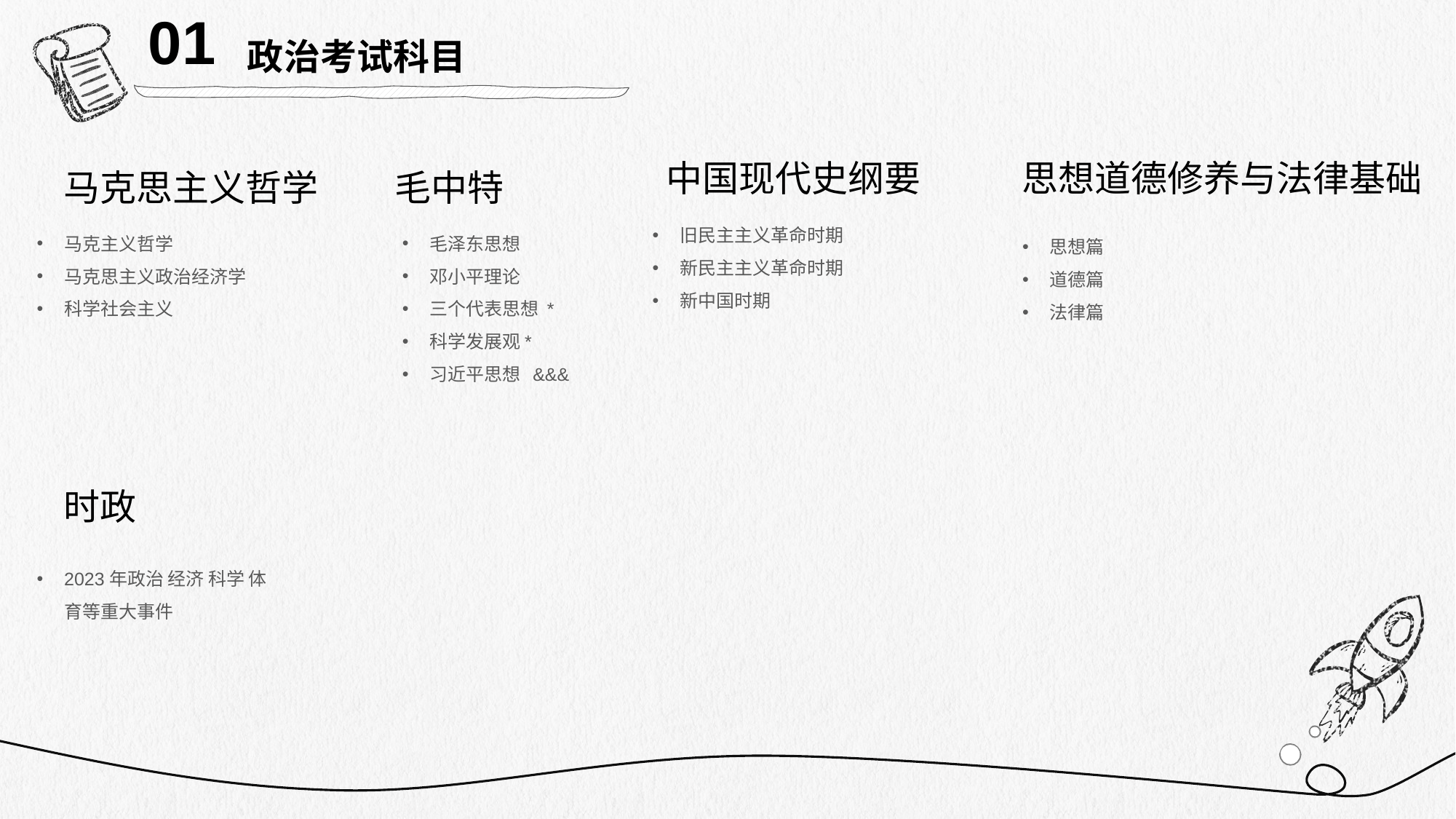

01
政治考试科目
中国现代史纲要
思想道德修养与法律基础
马克思主义哲学
毛中特
旧民主主义革命时期
新民主主义革命时期
新中国时期
马克主义哲学
马克思主义政治经济学
科学社会主义
毛泽东思想
邓小平理论
三个代表思想 *
科学发展观*
习近平思想  &&&
思想篇
道德篇
法律篇
时政
2023年政治 经济 科学 体育等重大事件